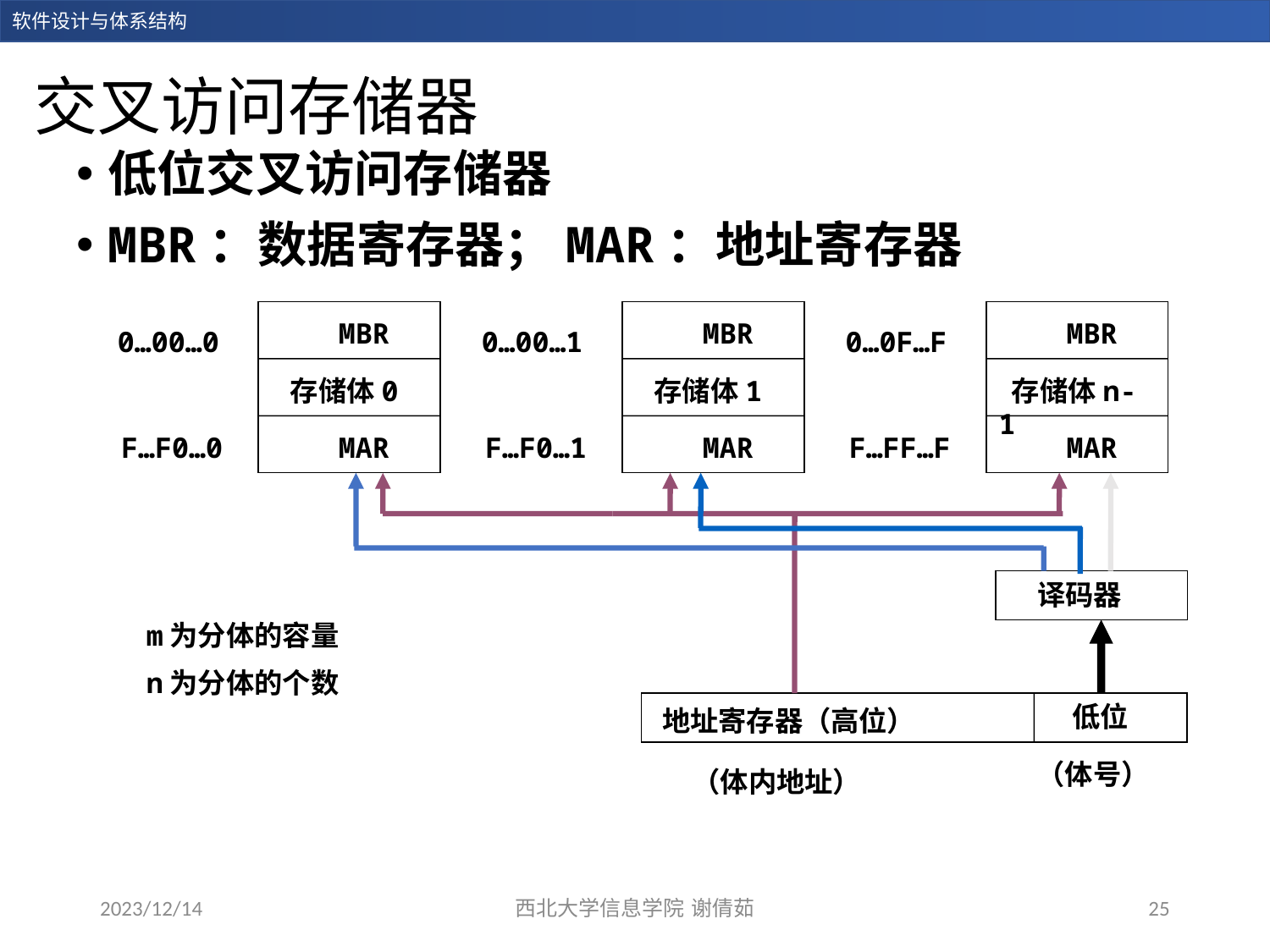

# 交叉访问存储器
低位交叉访问存储器
MBR：数据寄存器；MAR：地址寄存器

    MBR
    MBR
    MBR
0…00…0
0…00…1
0…0F…F

  存储体0
  存储体1
 存储体n-1

F…F0…0
    MAR
F…F0…1
    MAR
F…FF…F
    MAR

  译码器
m为分体的容量
n为分体的个数

   低位
   地址寄存器（高位）
（体号）
（体内地址）
2023/12/14
西北大学信息学院 谢倩茹
25